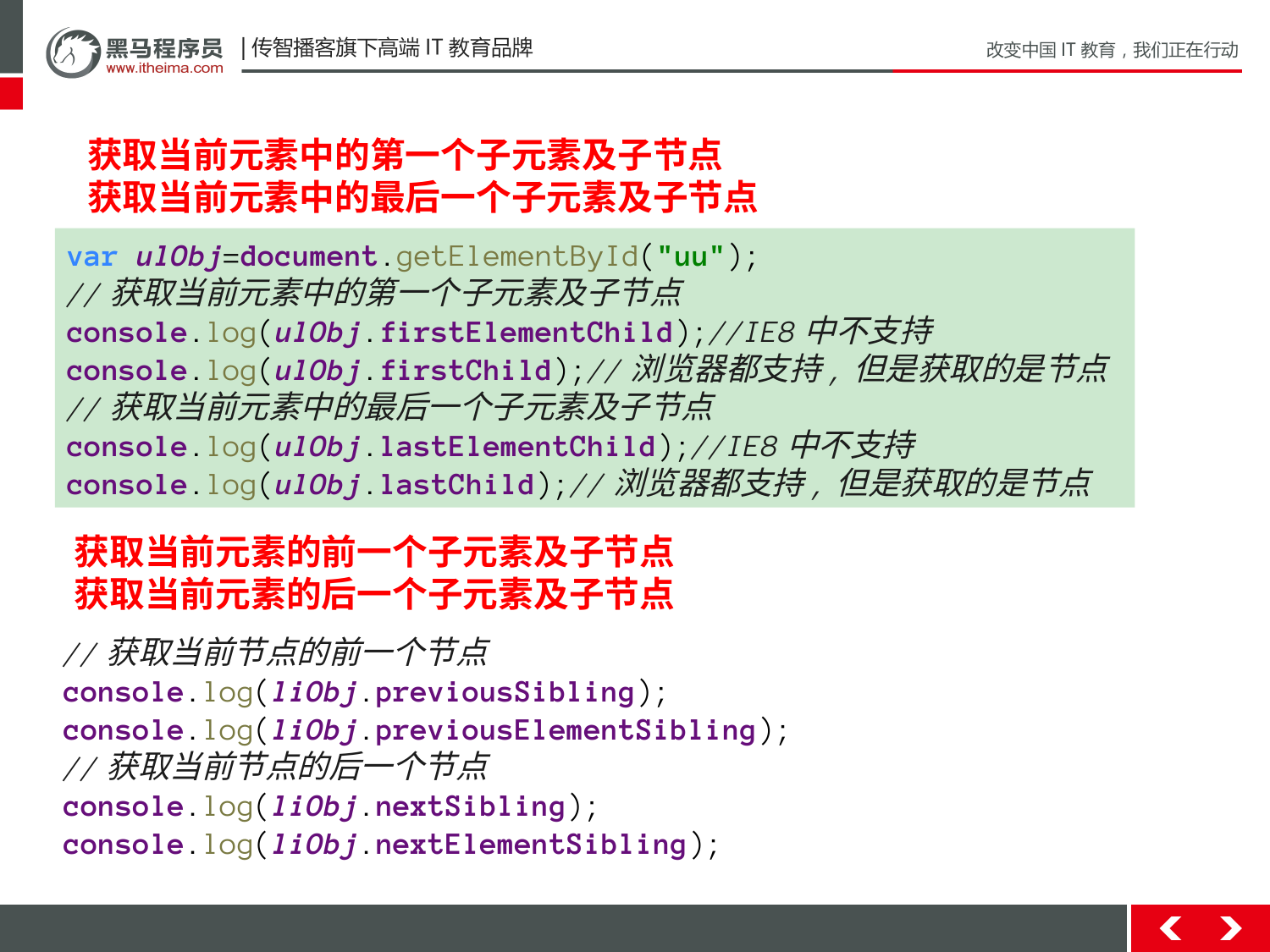

获取当前元素中的第一个子元素及子节点
获取当前元素中的最后一个子元素及子节点
var ulObj=document.getElementById("uu");
//获取当前元素中的第一个子元素及子节点
console.log(ulObj.firstElementChild);//IE8中不支持
console.log(ulObj.firstChild);//浏览器都支持,但是获取的是节点
//获取当前元素中的最后一个子元素及子节点
console.log(ulObj.lastElementChild);//IE8中不支持
console.log(ulObj.lastChild);//浏览器都支持,但是获取的是节点
获取当前元素的前一个子元素及子节点
获取当前元素的后一个子元素及子节点
//获取当前节点的前一个节点
console.log(liObj.previousSibling);
console.log(liObj.previousElementSibling);
//获取当前节点的后一个节点
console.log(liObj.nextSibling);
console.log(liObj.nextElementSibling);